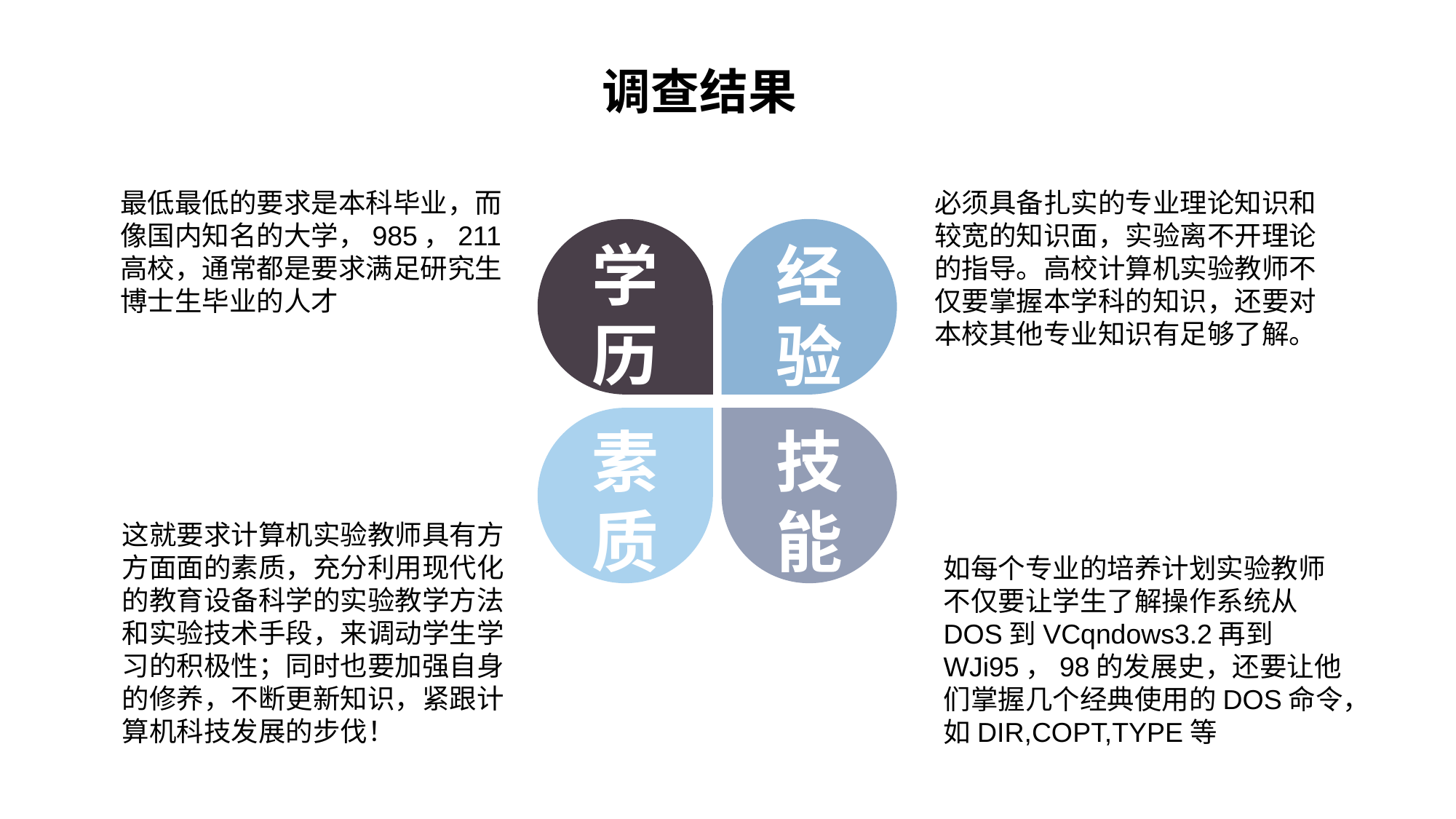

调查结果

最低最低的要求是本科毕业，而像国内知名的大学，985，211高校，通常都是要求满足研究生博士生毕业的人才
必须具备扎实的专业理论知识和较宽的知识面，实验离不开理论的指导。高校计算机实验教师不仅要掌握本学科的知识，还要对本校其他专业知识有足够了解。

学历

经验

素质

技能
这就要求计算机实验教师具有方方面面的素质，充分利用现代化的教育设备科学的实验教学方法和实验技术手段，来调动学生学习的积极性；同时也要加强自身的修养，不断更新知识，紧跟计算机科技发展的步伐！
如每个专业的培养计划实验教师不仅要让学生了解操作系统从DOS到VCqndows3.2再到WJi95，98的发展史，还要让他们掌握几个经典使用的DOS命令，如DIR,COPT,TYPE等